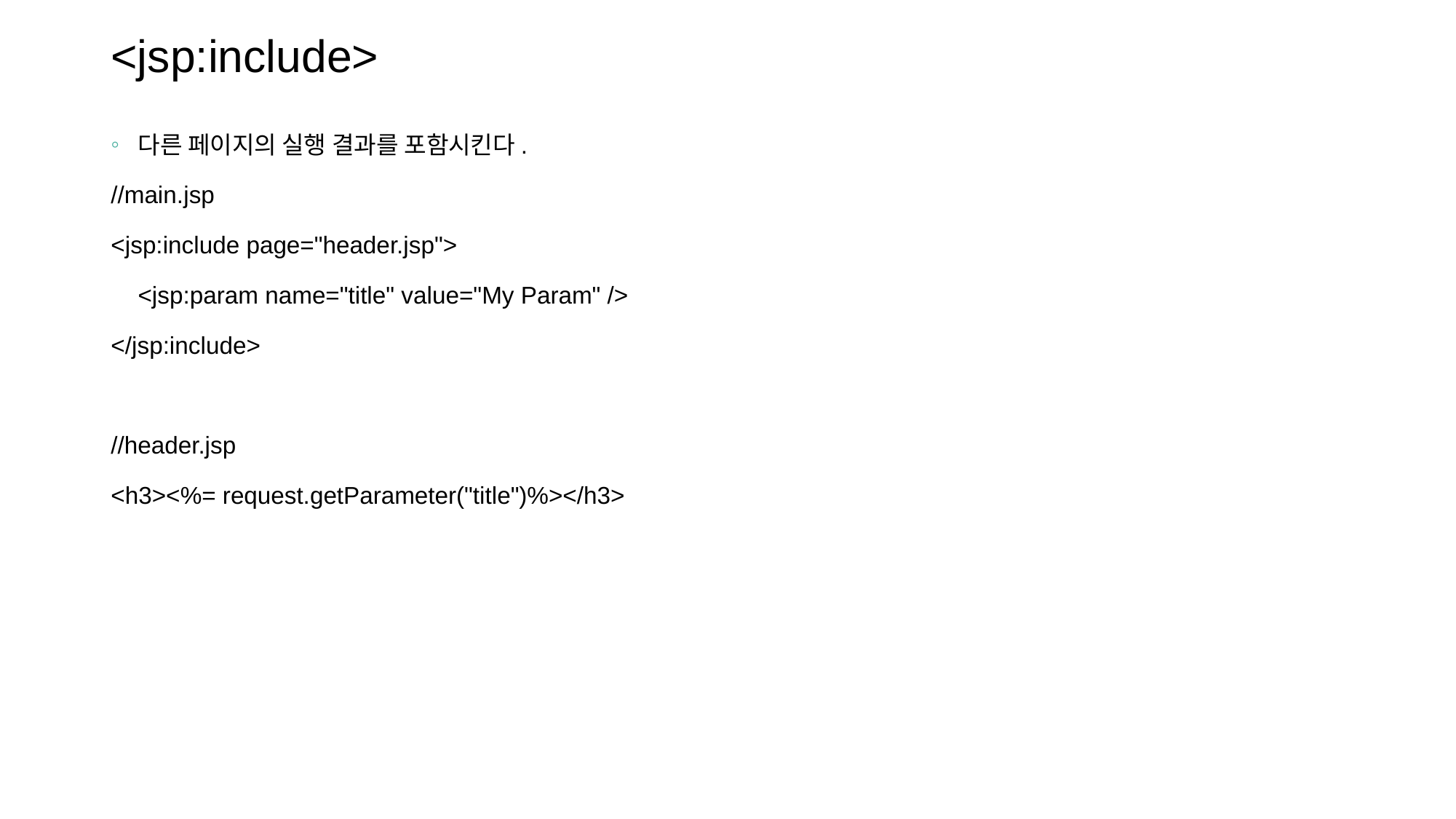

# <jsp:include>
다른 페이지의 실행 결과를 포함시킨다.
//main.jsp
<jsp:include page="header.jsp">
    <jsp:param name="title" value="My Param" />
</jsp:include>

//header.jsp
<h3><%= request.getParameter("title")%></h3>